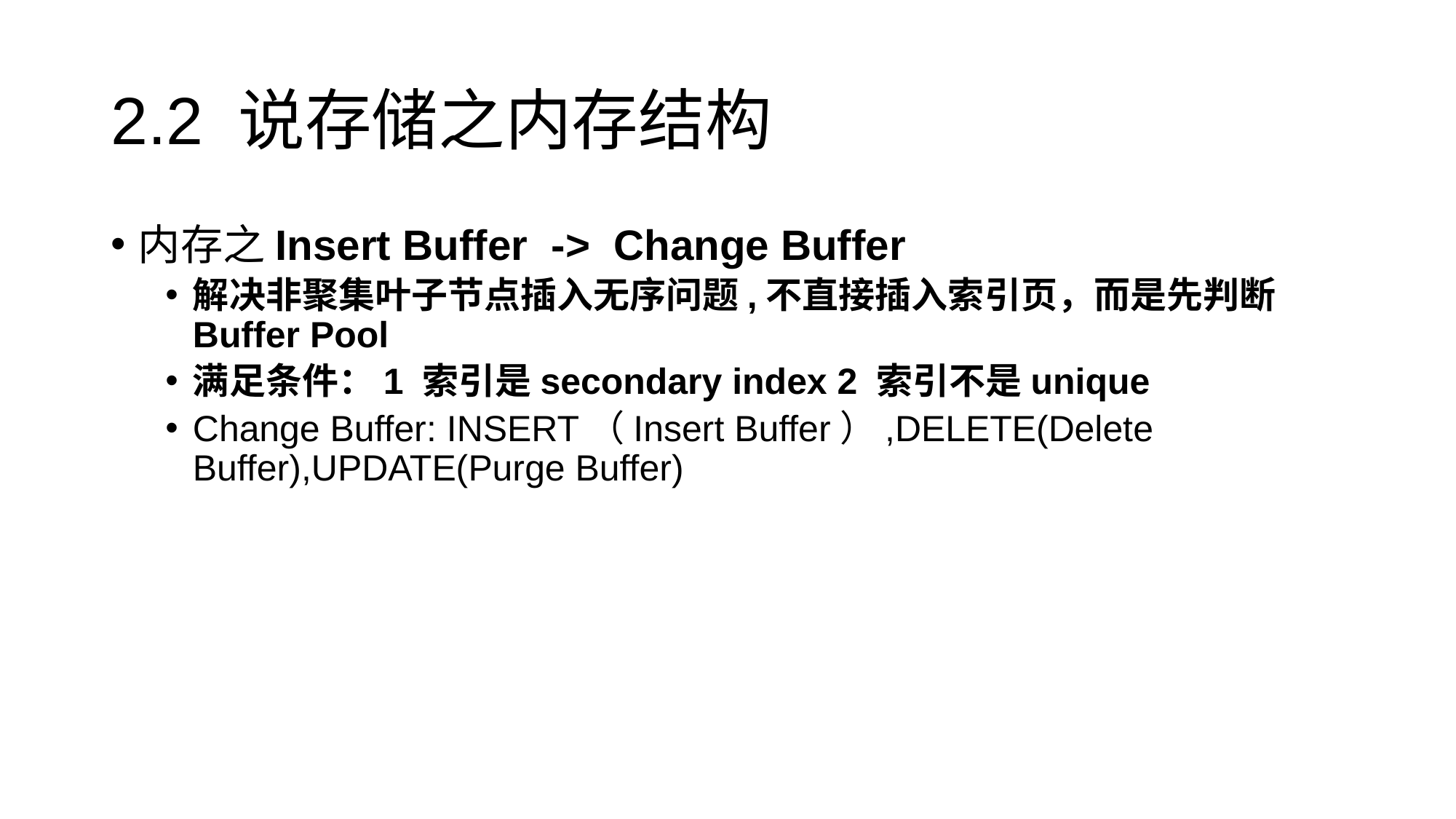

# 2.2 说存储之内存结构
内存之Insert Buffer  ->  Change Buffer
解决非聚集叶子节点插入无序问题,不直接插入索引页，而是先判断	Buffer Pool
满足条件：1 索引是secondary index 2 索引不是unique
Change Buffer: INSERT（Insert Buffer）,DELETE(Delete Buffer),UPDATE(Purge Buffer)